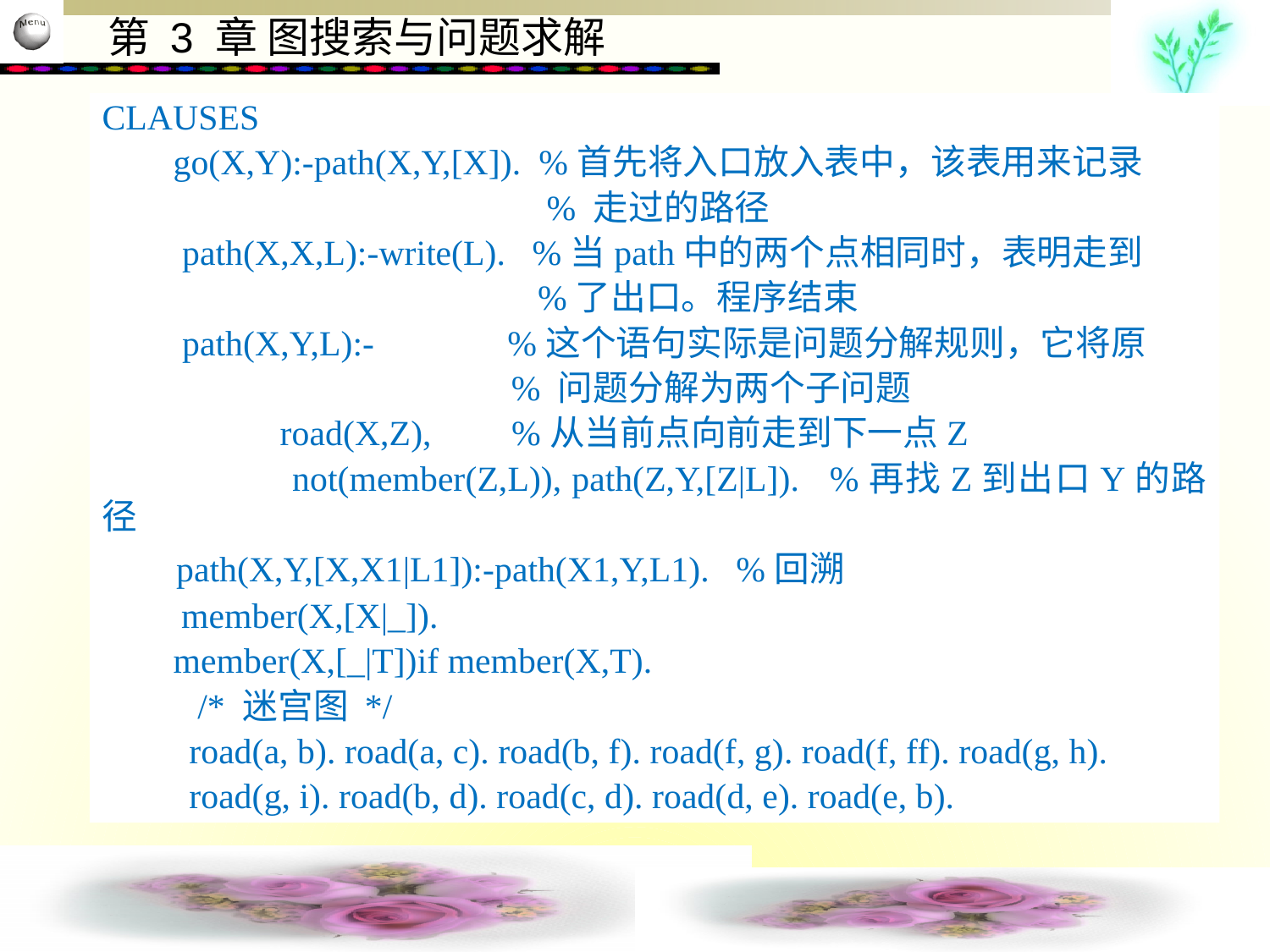

CLAUSES
        go(X,Y):-path(X,Y,[X]).  %首先将入口放入表中，该表用来记录
                                                  % 走过的路径
         path(X,X,L):-write(L).   %当path中的两个点相同时，表明走到
                                                 %了出口。程序结束
         path(X,Y,L):-               %这个语句实际是问题分解规则，它将原
                                              % 问题分解为两个子问题
                    road(X,Z),         %从当前点向前走到下一点Z
　　            not(member(Z,L)), path(Z,Y,[Z|L]).   %再找Z到出口Y的路径
       path(X,Y,[X,X1|L1]):-path(X1,Y,L1).   %回溯
　　member(X,[X|_]).
        member(X,[_|T])if member(X,T).
 　　/* 迷宫图 */
　　 road(a, b). road(a, c). road(b, f). road(f, g). road(f, ff). road(g, h).
　　 road(g, i). road(b, d). road(c, d). road(d, e). road(e, b).